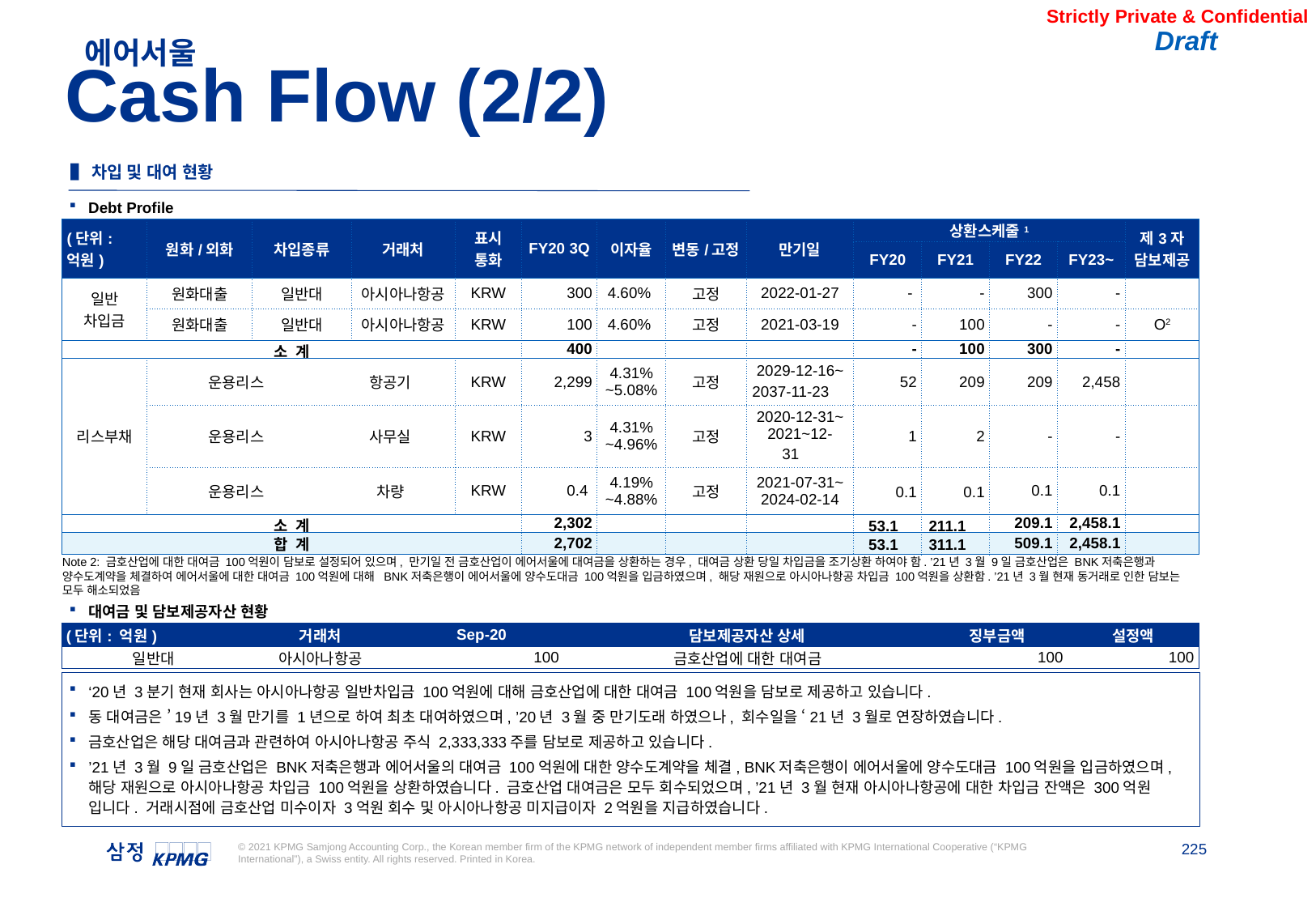

에어서울
Cash Flow (2/2)
▌차입 및 대여 현황

Debt Profile
| (단위: 억원) | 원화/외화 | 차입종류 |  | 거래처 | 표시 통화 | FY20 3Q | 이자율 | 변동/고정 | 만기일 | 상환스케줄1 |  |  |  | 제3자 담보제공 |
| --- | --- | --- | --- | --- | --- | --- | --- | --- | --- | --- | --- | --- | --- | --- |
|  |  |  |  |  |  |  |  |  |  | FY20 | FY21 | FY22 | FY23~ |  |
| 일반 차입금 | 원화대출 | 일반대 | 아시아나항공 | 아시아나항공 | KRW | 300 | 4.60% | 고정 | 2022-01-27 | - | - | 300 | - |  |
|  | 원화대출 | 일반대 | 아시아나항공 | 아시아나항공 | KRW | 100 | 4.60% | 고정 | 2021-03-19 | - | 100 | - | - | O2 |
| 소 계 |  |  |  |  |  | 400 |  |  |  | - | 100 | 300 | - |  |
| 리스부채 | 운용리스 |  | 항공기 |  | KRW | 2,299 | 4.31% ~5.08% | 고정 | 2029-12-16~ 2037-11-23 | 52 | 209 | 209 | 2,458 |  |
|  | 운용리스 |  | 사무실 |  | KRW | 3 | 4.31% ~4.96% | 고정 | 2020-12-31~ 2021~12-31 | 1 | 2 | - | - |  |
|  | 운용리스 |  | 차량 |  | KRW | 0.4 | 4.19% ~4.88% | 고정 | 2021-07-31~ 2024-02-14 | 0.1 | 0.1 | 0.1 | 0.1 |  |
| 소 계 |  |  |  |  |  | 2,302 |  |  |  | 53.1 | 211.1 | 209.1 | 2,458.1 |  |
| 합 계 |  |  |  |  |  | 2,702 |  |  |  | 53.1 | 311.1 | 509.1 | 2,458.1 |  |
Note 1: 일반차입금 및 리스부채의 상환스케줄 상 금액은 명목금액을 기준으로 작성
Note 2: 금호산업에 대한 대여금 100억원이 담보로 설정되어 있으며, 만기일 전 금호산업이 에어서울에 대여금을 상환하는 경우, 대여금 상환 당일 차입금을 조기상환 하여야 함. ’21년 3월 9일 금호산업은 BNK저축은행과 양수도계약을 체결하여 에어서울에 대한 대여금 100억원에 대해  BNK저축은행이 에어서울에 양수도대금 100억원을 입금하였으며, 해당 재원으로 아시아나항공 차입금 100억원을 상환함. ’21년 3월 현재 동거래로 인한 담보는 모두 해소되었음
대여금 및 담보제공자산 현황
| (단위: 억원) | 거래처 | Sep-20 | 담보제공자산 상세 | 징부금액 | 설정액 |
| --- | --- | --- | --- | --- | --- |
| 일반대 | 아시아나항공 | 100 | 금호산업에 대한 대여금 | 100 | 100 |
‘20년 3분기 현재 회사는 아시아나항공 일반차입금 100억원에 대해 금호산업에 대한 대여금 100억원을 담보로 제공하고 있습니다.
동 대여금은 ’19년 3월 만기를 1년으로 하여 최초 대여하였으며, ’20년 3월 중 만기도래 하였으나, 회수일을 ‘21년 3월로 연장하였습니다.
금호산업은 해당 대여금과 관련하여 아시아나항공 주식 2,333,333주를 담보로 제공하고 있습니다.
’21년 3월 9일 금호산업은 BNK저축은행과 에어서울의 대여금 100억원에 대한 양수도계약을 체결, BNK저축은행이 에어서울에 양수도대금 100억원을 입금하였으며, 해당 재원으로 아시아나항공 차입금 100억원을 상환하였습니다. 금호산업 대여금은 모두 회수되었으며, ’21년 3월 현재 아시아나항공에 대한 차입금 잔액은 300억원 입니다. 거래시점에 금호산업 미수이자 3억원 회수 및 아시아나항공 미지급이자 2억원을 지급하였습니다.